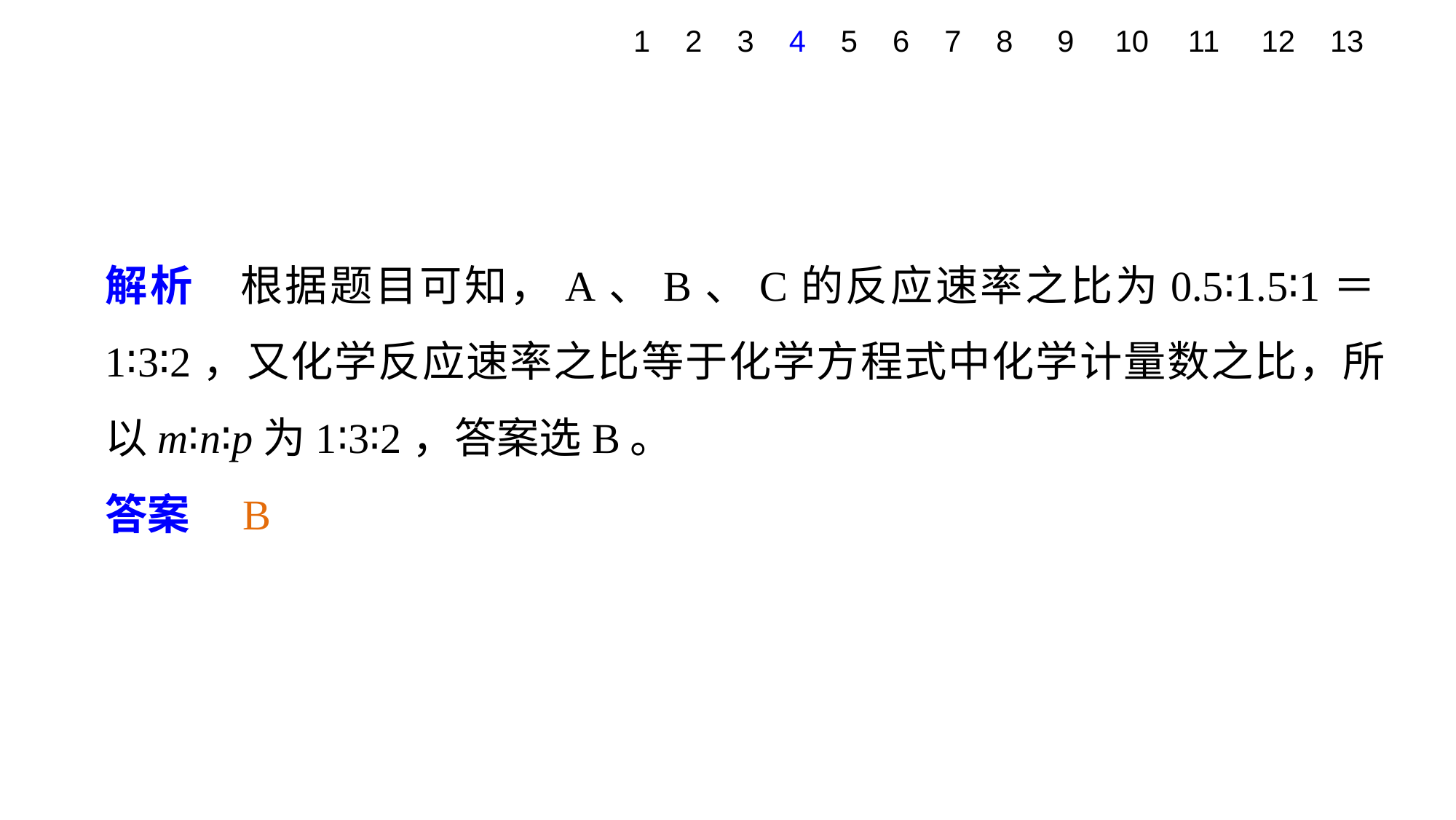

1
2
3
4
5
6
7
8
9
10
11
12
13
解析　根据题目可知，A、B、C的反应速率之比为0.5∶1.5∶1＝1∶3∶2，又化学反应速率之比等于化学方程式中化学计量数之比，所以m∶n∶p为1∶3∶2，答案选B。
答案　B